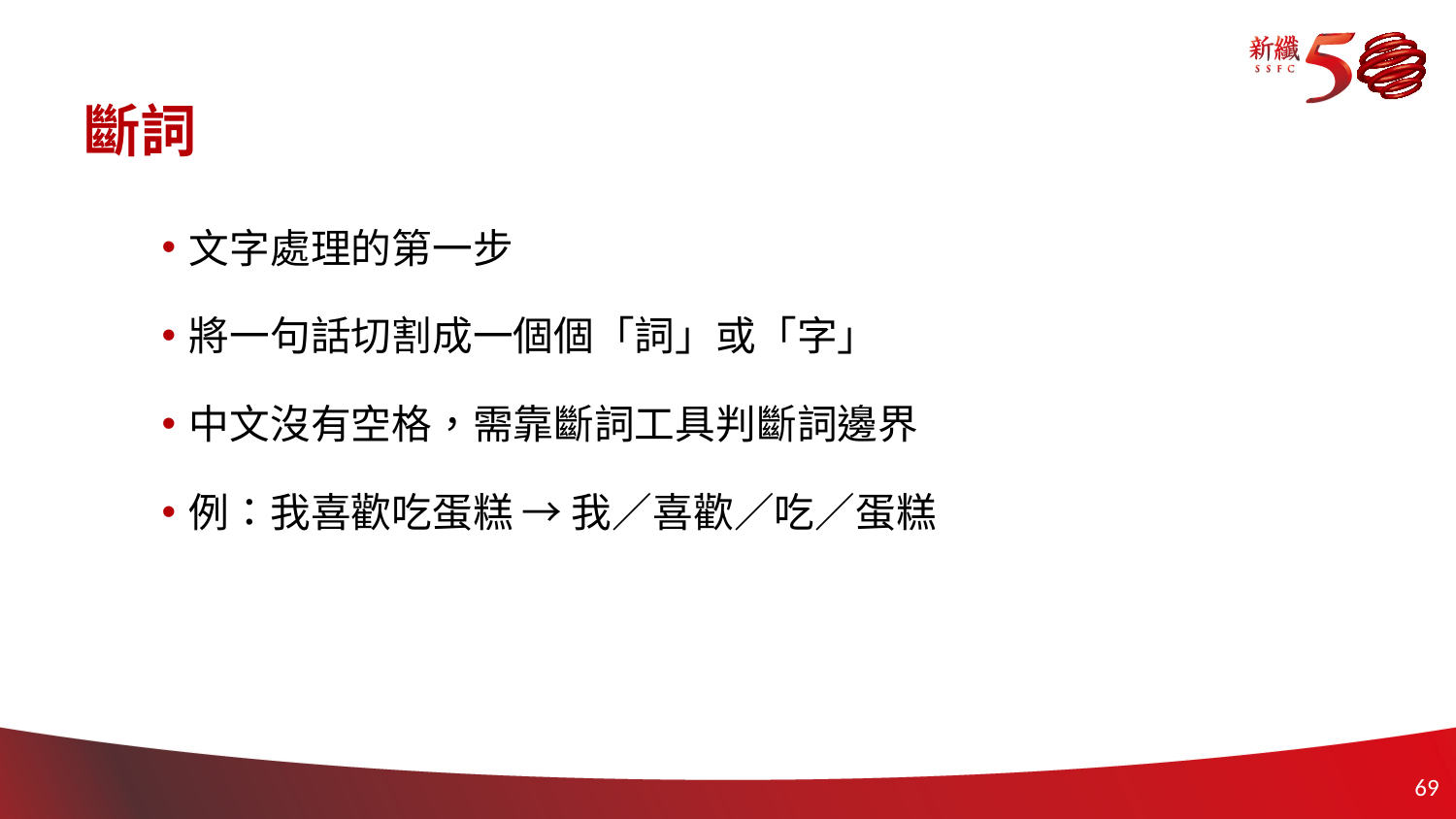

# 斷詞
文字處理的第一步
將一句話切割成一個個「詞」或「字」
中文沒有空格，需靠斷詞工具判斷詞邊界
例：我喜歡吃蛋糕 → 我／喜歡／吃／蛋糕

69